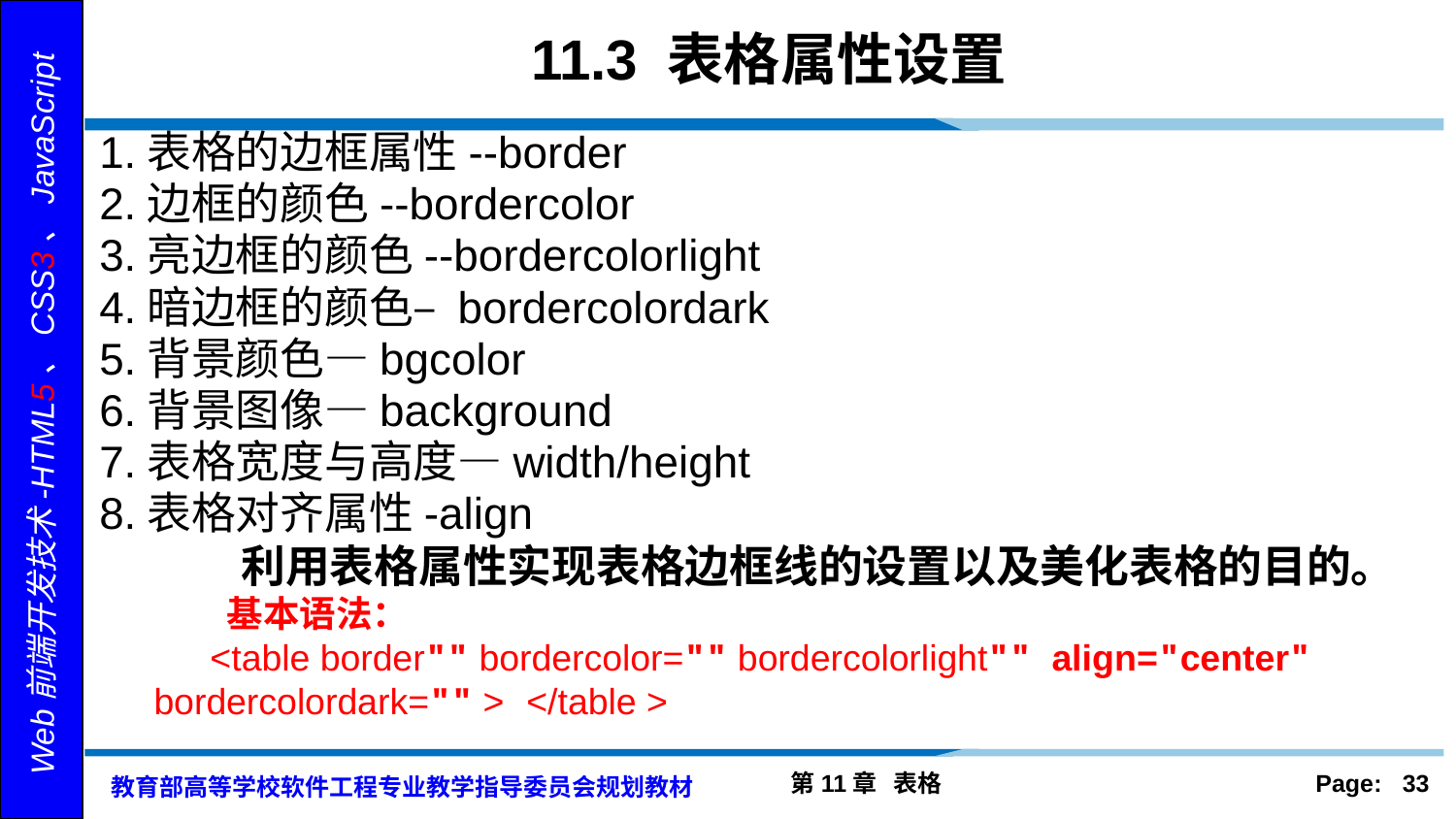

# 11.3 表格属性设置
1.表格的边框属性--border
2.边框的颜色--bordercolor
3.亮边框的颜色--bordercolorlight
4.暗边框的颜色– bordercolordark
5.背景颜色—bgcolor
6.背景图像—background
7.表格宽度与高度—width/height
8.表格对齐属性-align
  利用表格属性实现表格边框线的设置以及美化表格的目的。
 基本语法：
<table border"" bordercolor="" bordercolorlight""  align="center" bordercolordark="" > </table >